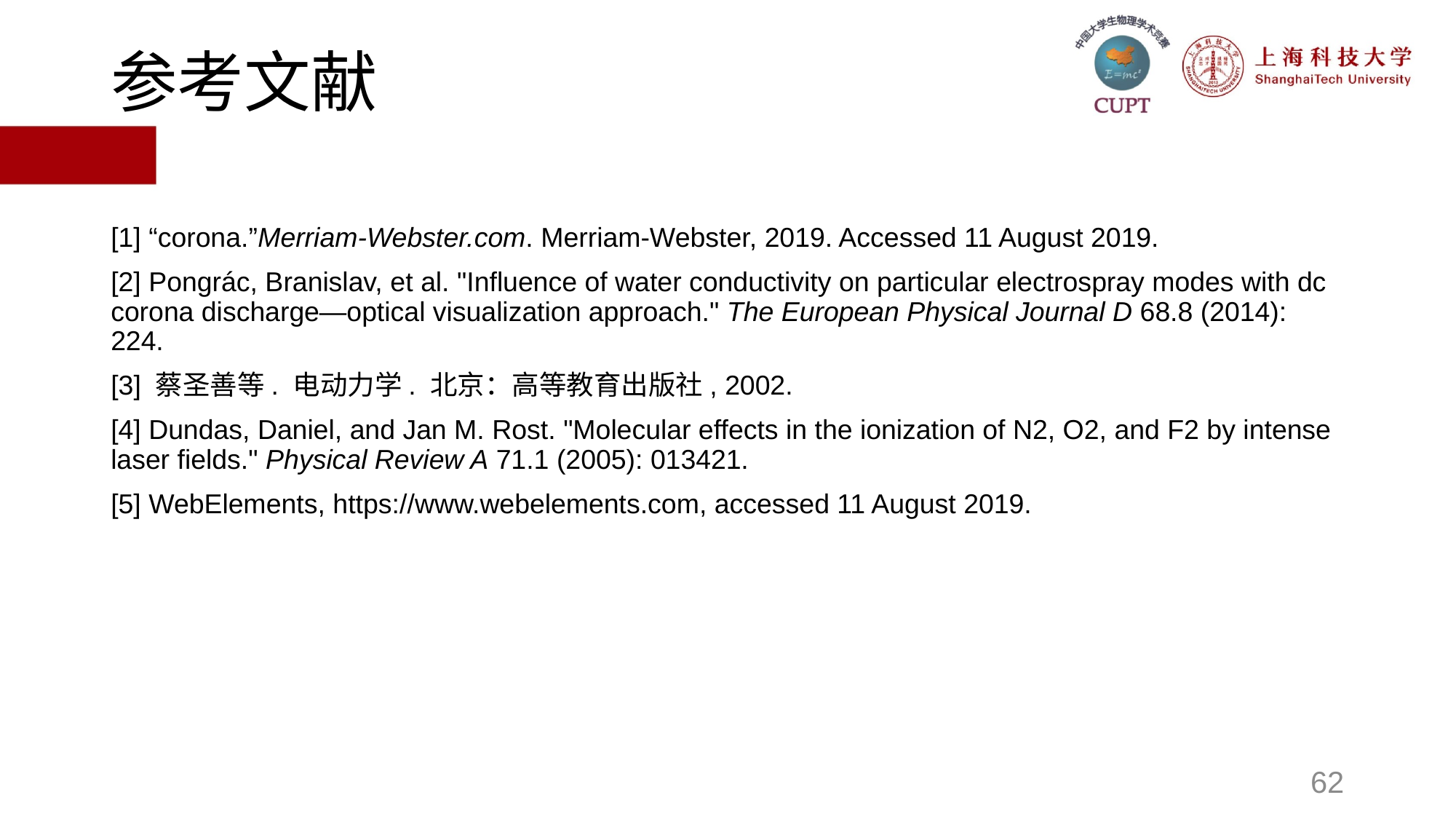

# 参考文献
[1] “corona.”Merriam-Webster.com. Merriam-Webster, 2019. Accessed 11 August 2019.
[2] Pongrác, Branislav, et al. "Influence of water conductivity on particular electrospray modes with dc corona discharge—optical visualization approach." The European Physical Journal D 68.8 (2014): 224.
[3] 蔡圣善等. 电动力学. 北京：高等教育出版社, 2002.
[4] Dundas, Daniel, and Jan M. Rost. "Molecular effects in the ionization of N2, O2, and F2 by intense laser fields." Physical Review A 71.1 (2005): 013421.
[5] WebElements, https://www.webelements.com, accessed 11 August 2019.
62